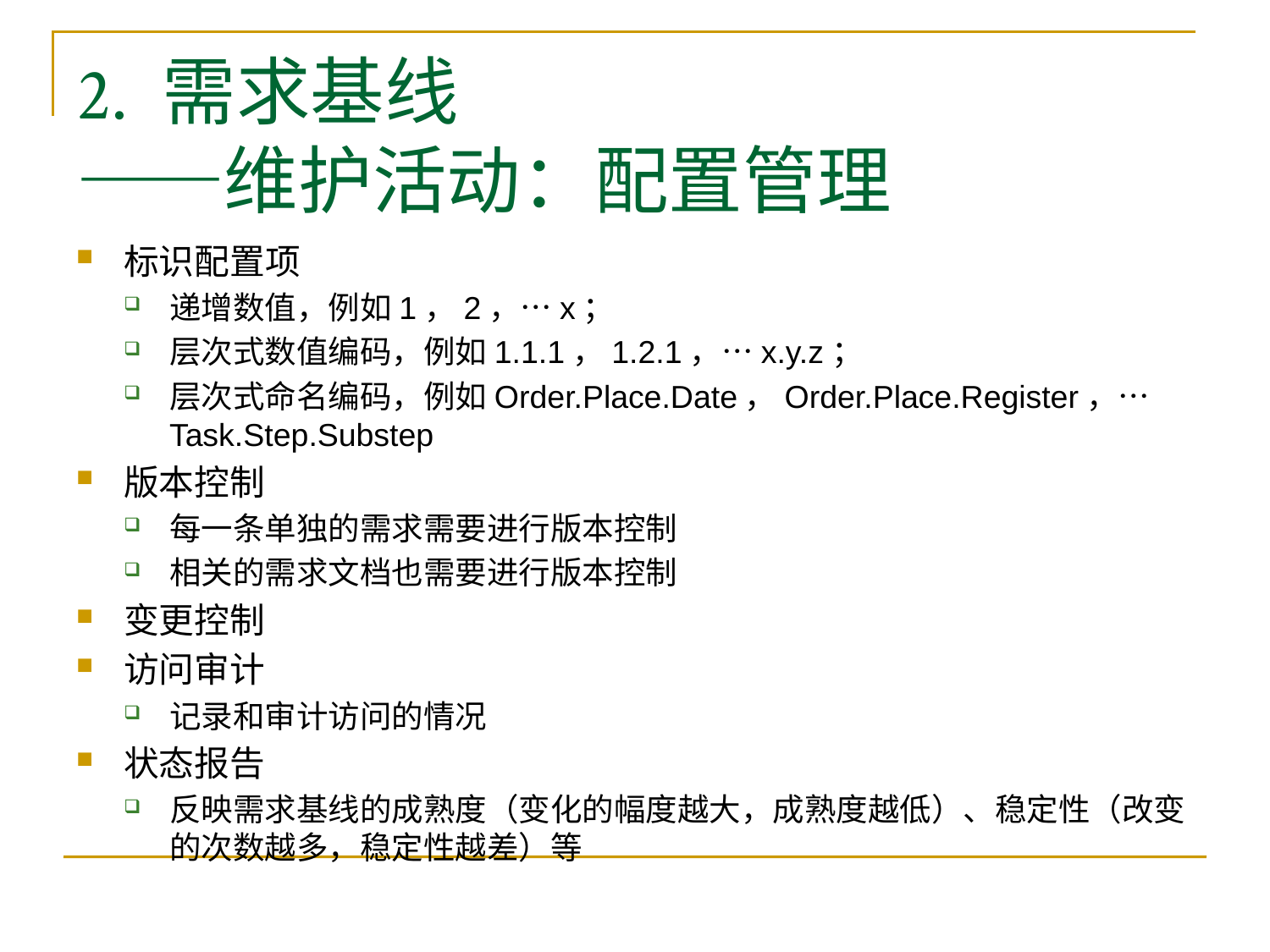

# 2. 需求基线 ——维护活动：配置管理
标识配置项
递增数值，例如1，2，…x；
层次式数值编码，例如1.1.1，1.2.1，…x.y.z；
层次式命名编码，例如Order.Place.Date，Order.Place.Register，…Task.Step.Substep
版本控制
每一条单独的需求需要进行版本控制
相关的需求文档也需要进行版本控制
变更控制
访问审计
记录和审计访问的情况
状态报告
反映需求基线的成熟度（变化的幅度越大，成熟度越低）、稳定性（改变的次数越多，稳定性越差）等